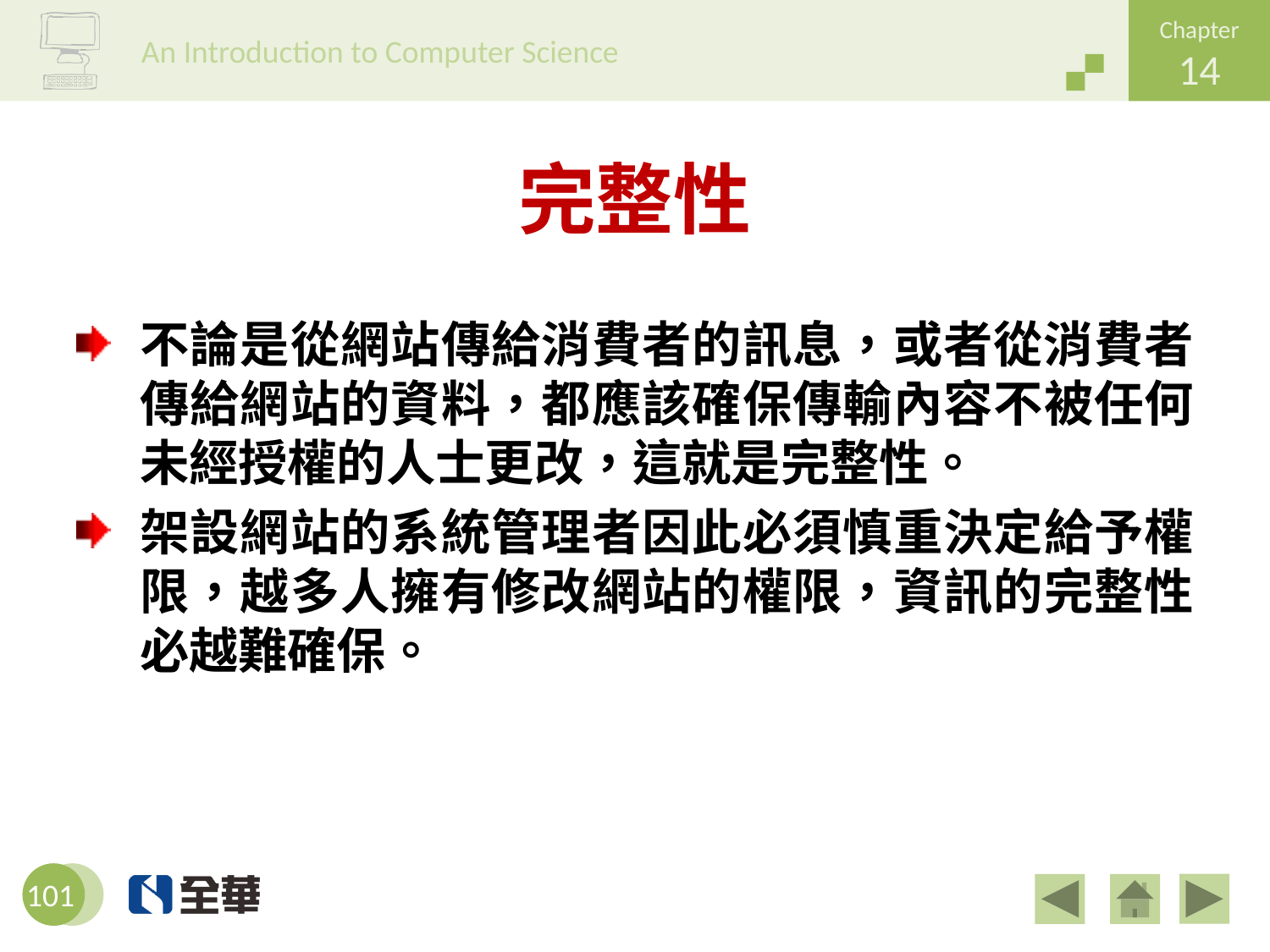

# 完整性
不論是從網站傳給消費者的訊息，或者從消費者傳給網站的資料，都應該確保傳輸內容不被任何未經授權的人士更改，這就是完整性。
架設網站的系統管理者因此必須慎重決定給予權限，越多人擁有修改網站的權限，資訊的完整性必越難確保。